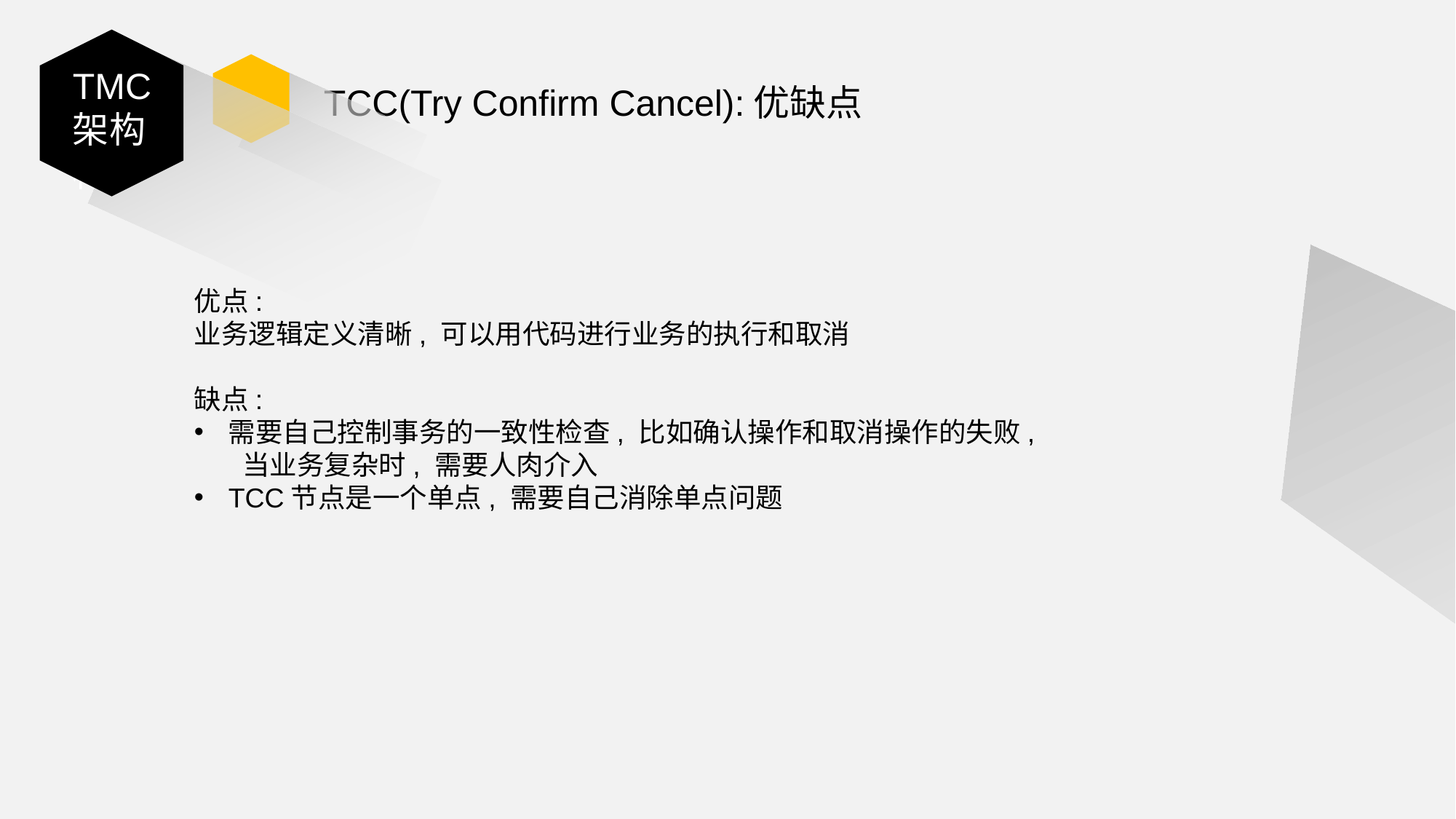

TMC架构

TMC架构
TCC(Try Confirm Cancel):优缺点
优点:
业务逻辑定义清晰, 可以用代码进行业务的执行和取消

缺点:
需要自己控制事务的一致性检查, 比如确认操作和取消操作的失败, 当业务复杂时, 需要人肉介入
TCC节点是一个单点, 需要自己消除单点问题